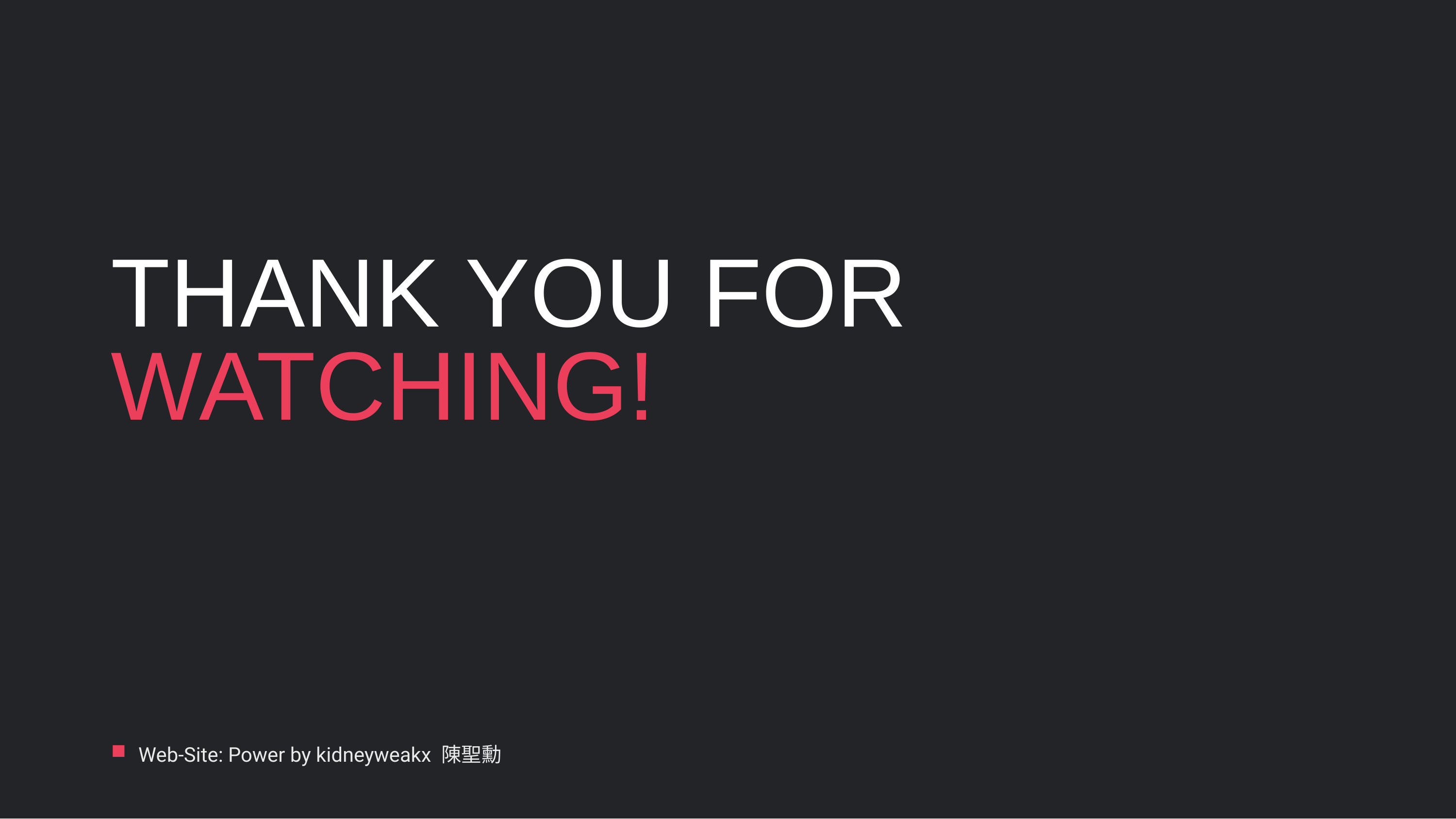

# THANK YOU FOR WATCHING!
Web-Site: Power by kidneyweakx 陳聖勳